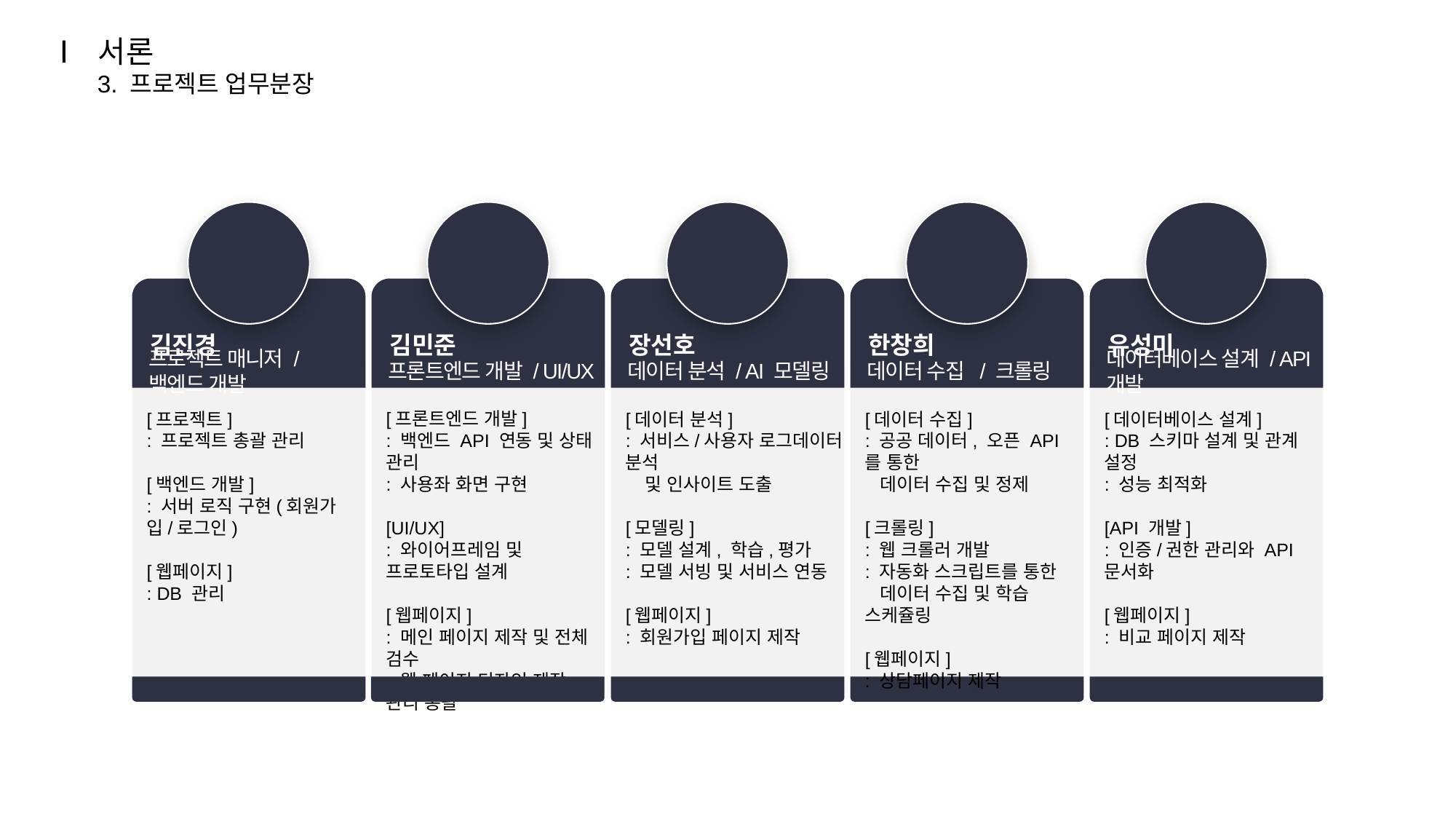

Ⅰ
서론
3. 프로젝트 업무분장

김진경
김민준
장선호
한창희
유성미
프로젝트 매니저 / 백엔드 개발
프론트엔드 개발 / UI/UX
데이터 분석 / AI 모델링
데이터 수집  / 크롤링
데이터베이스 설계 / API 개발

[프로젝트]
: 프로젝트 총괄 관리

[백엔드 개발]
: 서버 로직 구현(회원가입/로그인)

[웹페이지]
: DB 관리
[프론트엔드 개발]
: 백엔드 API 연동 및 상태 관리
: 사용좌 화면 구현

[UI/UX]
: 와이어프레임 및 프로토타입 설계

[웹페이지]
: 메인 페이지 제작 및 전체 검수
: 웹 페이지 디자인 제작 관리 총괄
[데이터 분석]
: 서비스/사용자 로그데이터 분석
   및 인사이트 도출

[모델링]
: 모델 설계, 학습,평가
: 모델 서빙 및 서비스 연동

[웹페이지]
: 회원가입 페이지 제작
[데이터 수집]
: 공공 데이터, 오픈 API를 통한
   데이터 수집 및 정제

[크롤링]
: 웹 크롤러 개발
: 자동화 스크립트를 통한
   데이터 수집 및 학습 스케쥴링

[웹페이지]
: 상담페이지 제작
[데이터베이스 설계]
: DB 스키마 설계 및 관계 설정
: 성능 최적화

[API 개발]
: 인증/권한 관리와 API 문서화

[웹페이지]
: 비교 페이지 제작